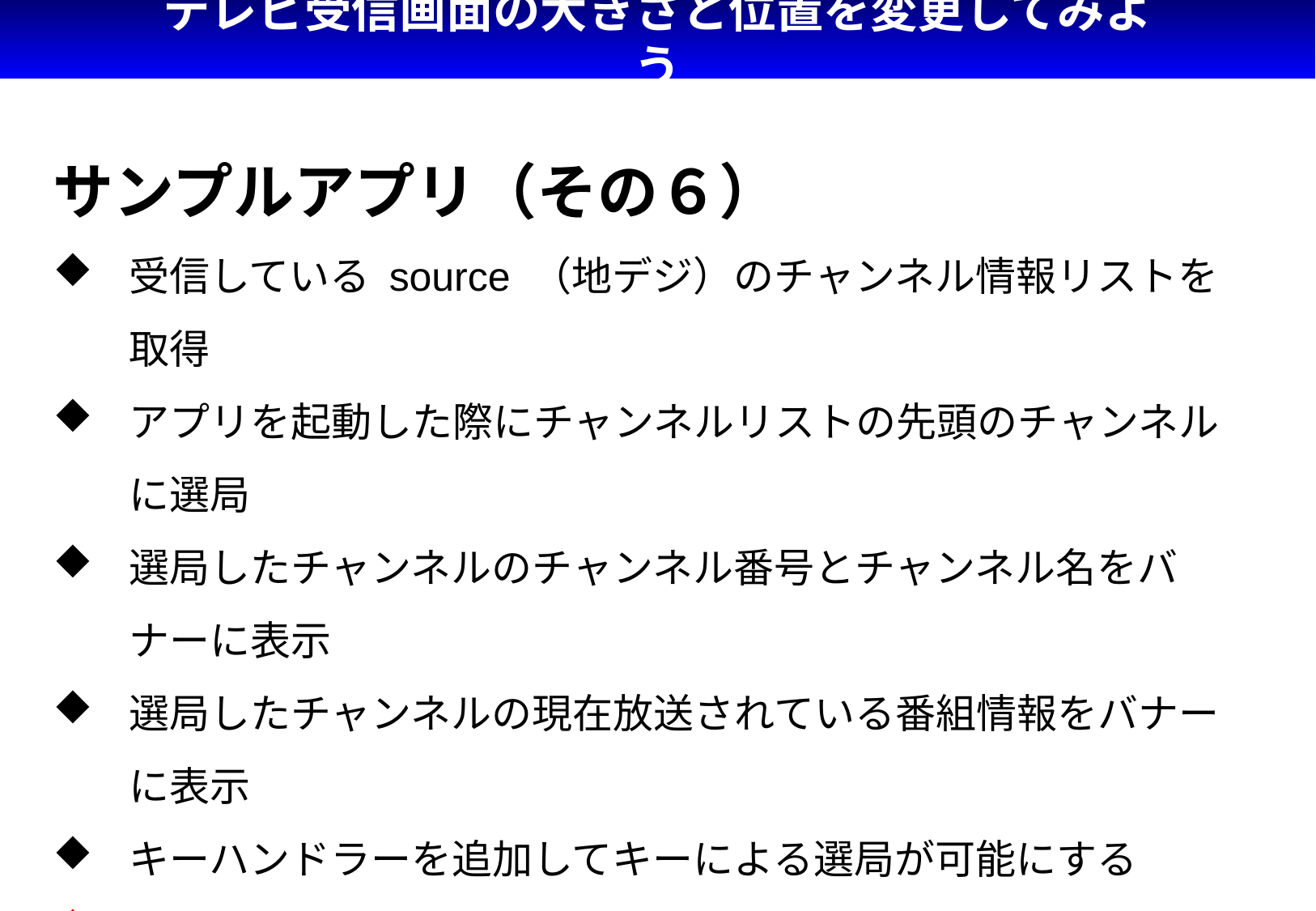

# テレビ受信画面の大きさと位置を変更してみよう
サンプルアプリ（その６）
受信している source （地デジ）のチャンネル情報リストを取得
アプリを起動した際にチャンネルリストの先頭のチャンネルに選局
選局したチャンネルのチャンネル番号とチャンネル名をバナーに表示
選局したチャンネルの現在放送されている番組情報をバナーに表示
キーハンドラーを追加してキーによる選局が可能にする
テレビ受信画面の大きさと位置を変化させる処理を追加